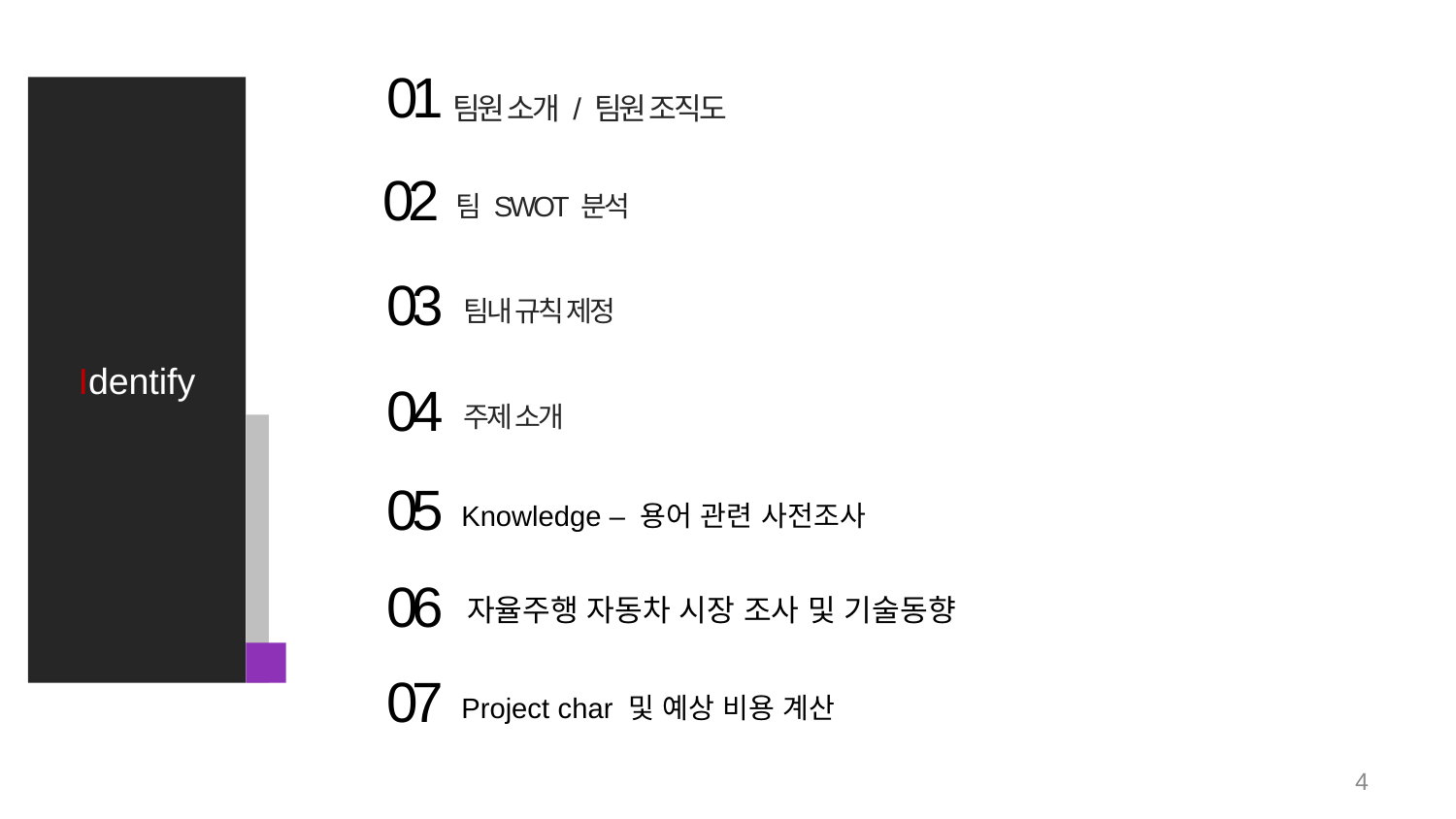

01

Identify
팀원 소개 / 팀원 조직도

02
팀 SWOT 분석

03
팀내 규칙 제정
04
주제 소개

05

Knowledge – 용어 관련 사전조사
06

자율주행 자동차 시장 조사 및 기술동향

07

Project char 및 예상 비용 계산
4